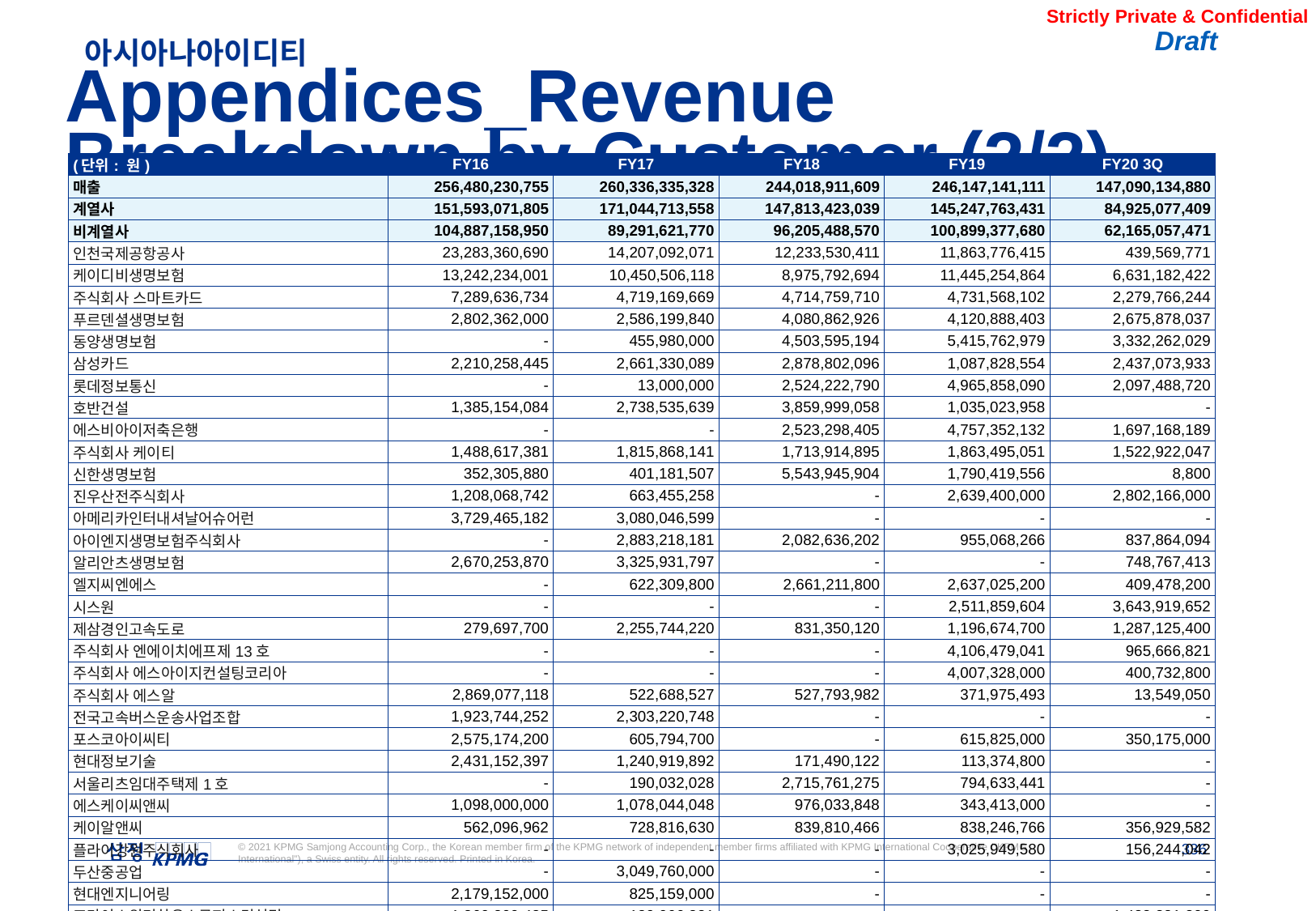

아시아나아이디티
Appendices_Revenue Breakdown by Customer (2/2)
| (단위: 원) | FY16 | FY17 | FY18 | FY19 | FY20 3Q |
| --- | --- | --- | --- | --- | --- |
| 매출 | 256,480,230,755 | 260,336,335,328 | 244,018,911,609 | 246,147,141,111 | 147,090,134,880 |
| 계열사 | 151,593,071,805 | 171,044,713,558 | 147,813,423,039 | 145,247,763,431 | 84,925,077,409 |
| 비계열사 | 104,887,158,950 | 89,291,621,770 | 96,205,488,570 | 100,899,377,680 | 62,165,057,471 |
| 인천국제공항공사 | 23,283,360,690 | 14,207,092,071 | 12,233,530,411 | 11,863,776,415 | 439,569,771 |
| 케이디비생명보험 | 13,242,234,001 | 10,450,506,118 | 8,975,792,694 | 11,445,254,864 | 6,631,182,422 |
| 주식회사 스마트카드 | 7,289,636,734 | 4,719,169,669 | 4,714,759,710 | 4,731,568,102 | 2,279,766,244 |
| 푸르덴셜생명보험 | 2,802,362,000 | 2,586,199,840 | 4,080,862,926 | 4,120,888,403 | 2,675,878,037 |
| 동양생명보험 | - | 455,980,000 | 4,503,595,194 | 5,415,762,979 | 3,332,262,029 |
| 삼성카드 | 2,210,258,445 | 2,661,330,089 | 2,878,802,096 | 1,087,828,554 | 2,437,073,933 |
| 롯데정보통신 | - | 13,000,000 | 2,524,222,790 | 4,965,858,090 | 2,097,488,720 |
| 호반건설 | 1,385,154,084 | 2,738,535,639 | 3,859,999,058 | 1,035,023,958 | - |
| 에스비아이저축은행 | - | - | 2,523,298,405 | 4,757,352,132 | 1,697,168,189 |
| 주식회사 케이티 | 1,488,617,381 | 1,815,868,141 | 1,713,914,895 | 1,863,495,051 | 1,522,922,047 |
| 신한생명보험 | 352,305,880 | 401,181,507 | 5,543,945,904 | 1,790,419,556 | 8,800 |
| 진우산전주식회사 | 1,208,068,742 | 663,455,258 | - | 2,639,400,000 | 2,802,166,000 |
| 아메리카인터내셔날어슈어런 | 3,729,465,182 | 3,080,046,599 | - | - | - |
| 아이엔지생명보험주식회사 | - | 2,883,218,181 | 2,082,636,202 | 955,068,266 | 837,864,094 |
| 알리안츠생명보험 | 2,670,253,870 | 3,325,931,797 | - | - | 748,767,413 |
| 엘지씨엔에스 | - | 622,309,800 | 2,661,211,800 | 2,637,025,200 | 409,478,200 |
| 시스원 | - | - | - | 2,511,859,604 | 3,643,919,652 |
| 제삼경인고속도로 | 279,697,700 | 2,255,744,220 | 831,350,120 | 1,196,674,700 | 1,287,125,400 |
| 주식회사 엔에이치에프제13호 | - | - | - | 4,106,479,041 | 965,666,821 |
| 주식회사 에스아이지컨설팅코리아 | - | - | - | 4,007,328,000 | 400,732,800 |
| 주식회사 에스알 | 2,869,077,118 | 522,688,527 | 527,793,982 | 371,975,493 | 13,549,050 |
| 전국고속버스운송사업조합 | 1,923,744,252 | 2,303,220,748 | - | - | - |
| 포스코아이씨티 | 2,575,174,200 | 605,794,700 | - | 615,825,000 | 350,175,000 |
| 현대정보기술 | 2,431,152,397 | 1,240,919,892 | 171,490,122 | 113,374,800 | - |
| 서울리츠임대주택제1호 | - | 190,032,028 | 2,715,761,275 | 794,633,441 | - |
| 에스케이씨앤씨 | 1,098,000,000 | 1,078,044,048 | 976,033,848 | 343,413,000 | - |
| 케이알앤씨 | 562,096,962 | 728,816,630 | 839,810,466 | 838,246,766 | 356,929,582 |
| 플라이강원주식회사 | - | - | - | 3,025,949,580 | 156,244,042 |
| 두산중공업 | - | 3,049,760,000 | - | - | - |
| 현대엔지니어링 | 2,179,152,000 | 825,159,000 | - | - | - |
| 프라이스워터하우스쿠퍼스컨설팅 | 1,360,800,435 | 139,066,831 | - | - | 1,433,881,800 |
| 시스코시스템즈캐피탈코리아 | 1,485,367,000 | 1,774,633,000 | (334,723,000) | - | - |
| 기타 | 28,461,179,877 | 23,953,917,437 | 32,181,399,672 | 23,664,896,685 | 25,645,237,425 |